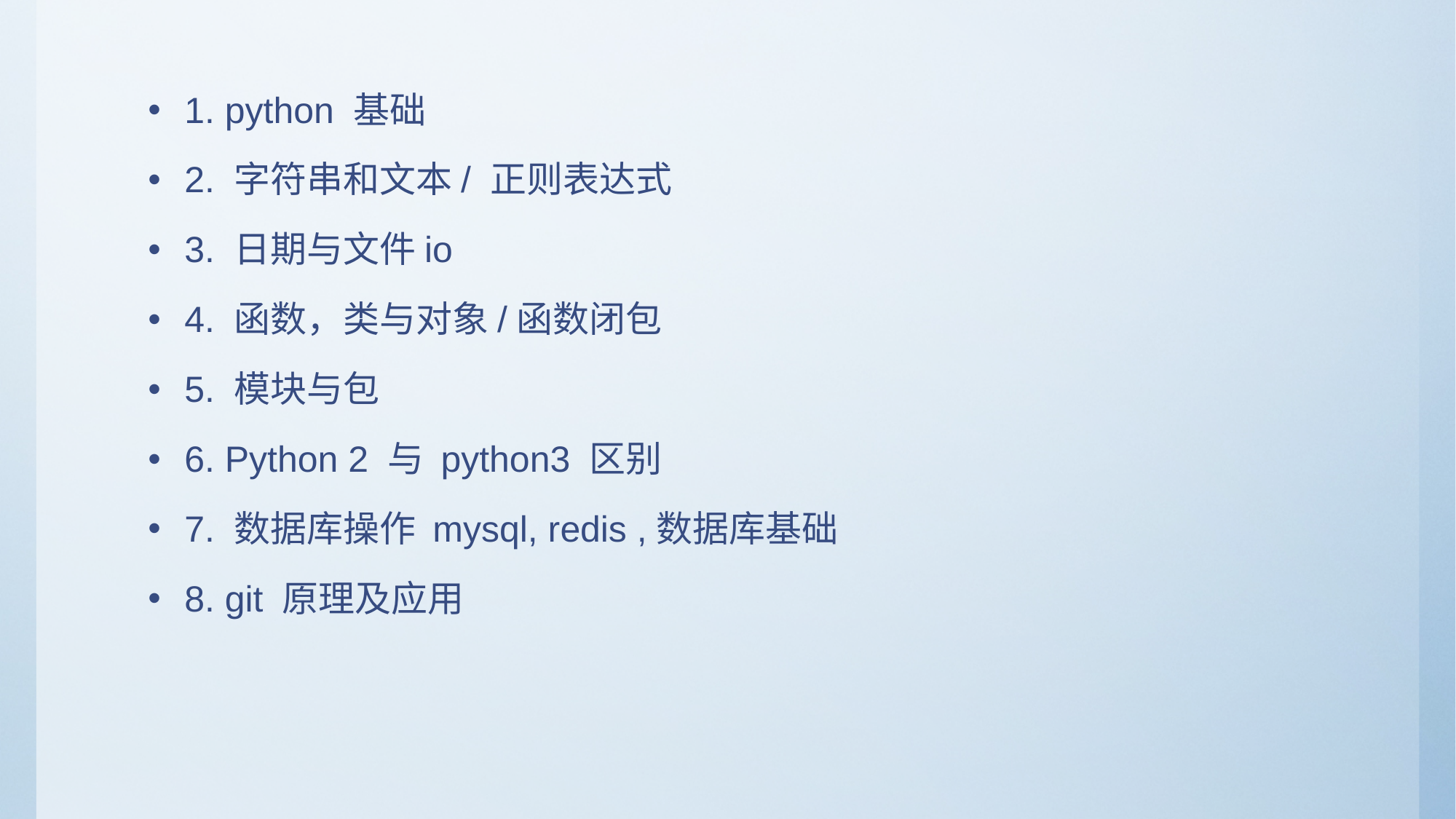

1. python 基础
2. 字符串和文本/ 正则表达式
3. 日期与文件io
4. 函数，类与对象/函数闭包
5. 模块与包
6. Python 2 与 python3 区别
7. 数据库操作 mysql, redis ,数据库基础
8. git 原理及应用